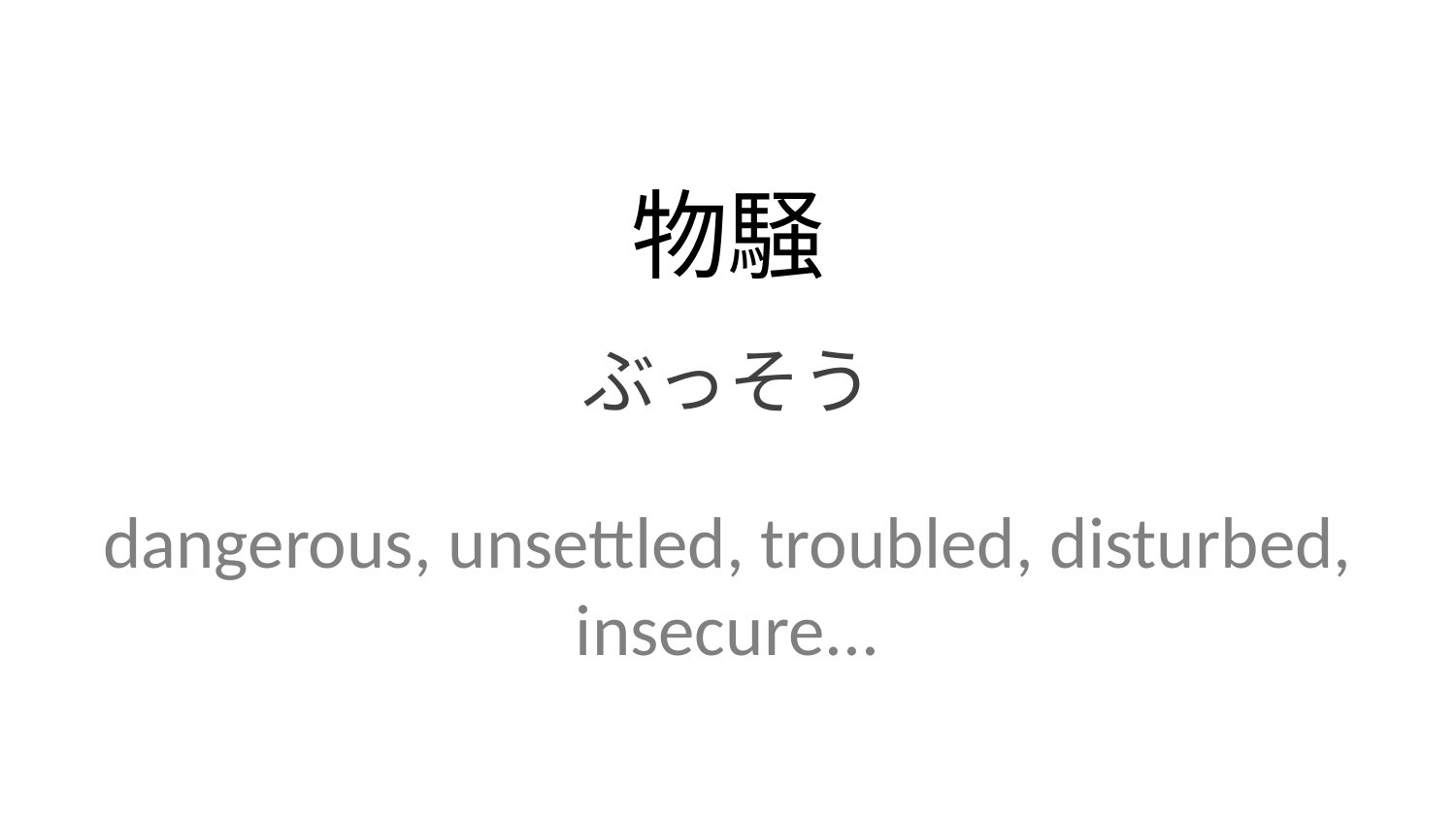

物騒

ぶっそう
dangerous, unsettled, troubled, disturbed, insecure...